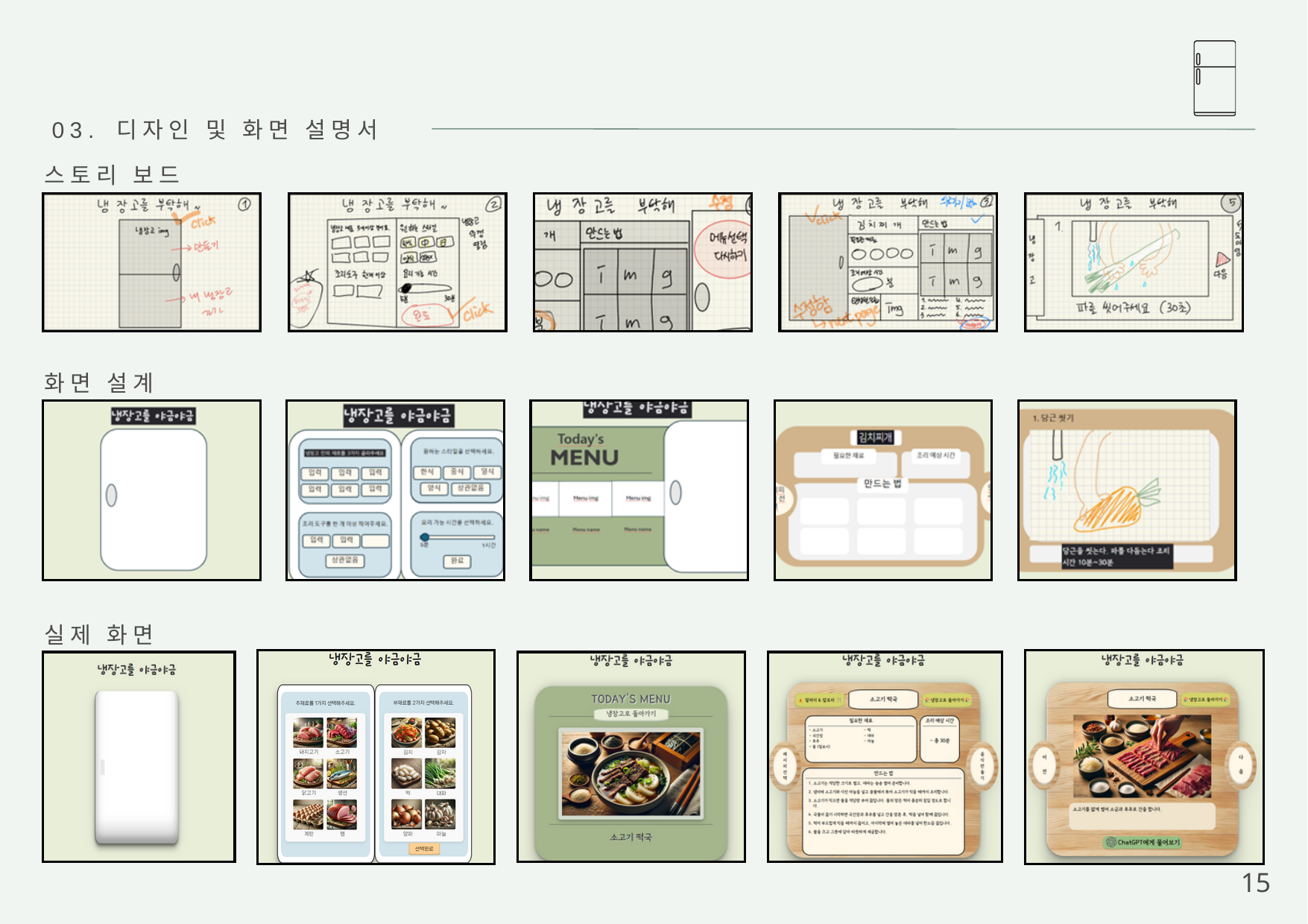

03. 디자인 및 화면 설명서

스토리 보드

화면 설계

실제 화면

15